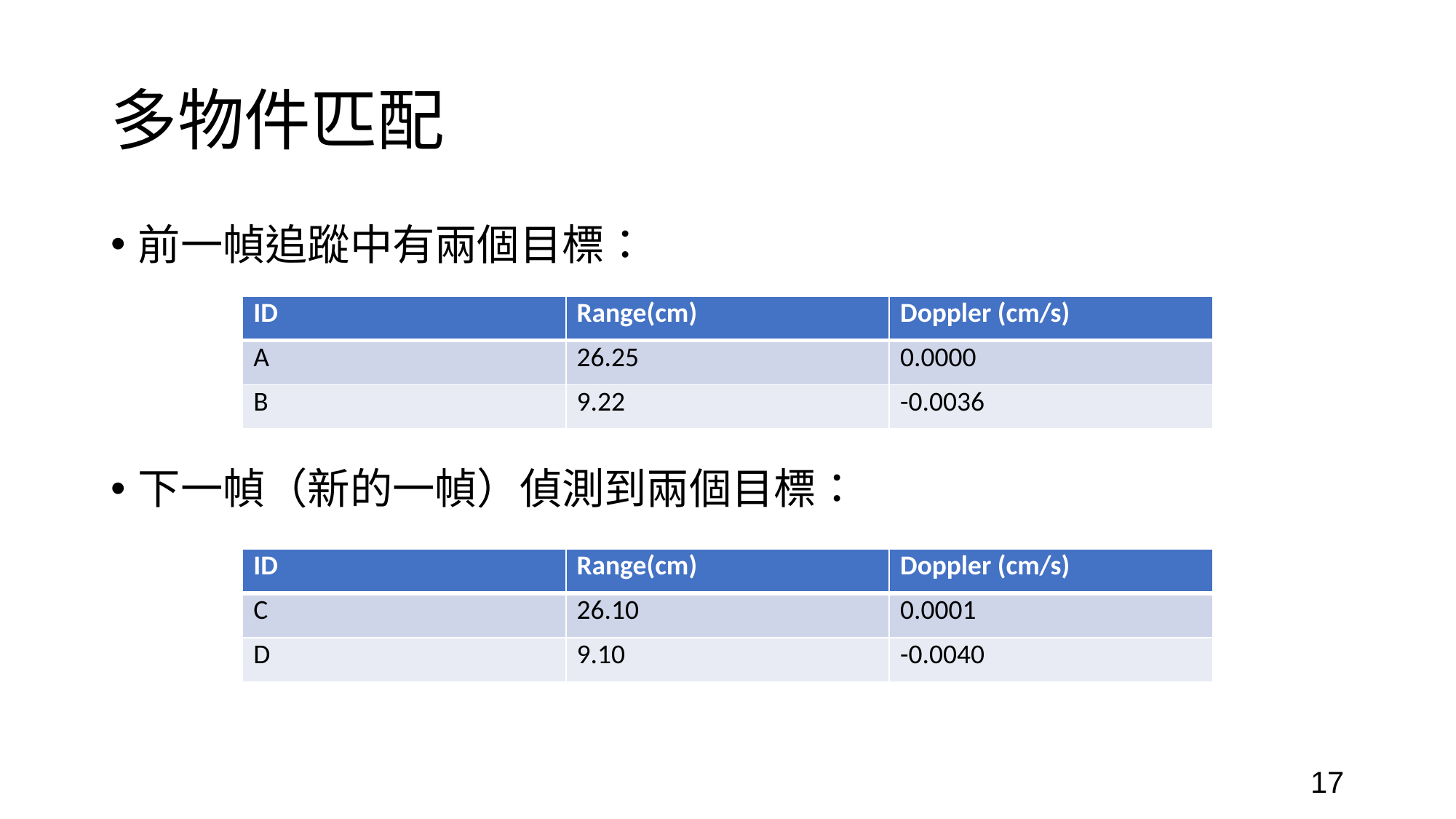

# 多物件匹配
前一幀追蹤中有兩個目標：

下一幀（新的一幀）偵測到兩個目標：

| ID | Range(cm) | Doppler (cm/s) |
| --- | --- | --- |
| A | 26.25 | 0.0000 |
| B | 9.22 | -0.0036 |
| ID | Range(cm) | Doppler (cm/s) |
| --- | --- | --- |
| C | 26.10 | 0.0001 |
| D | 9.10 | -0.0040 |
17